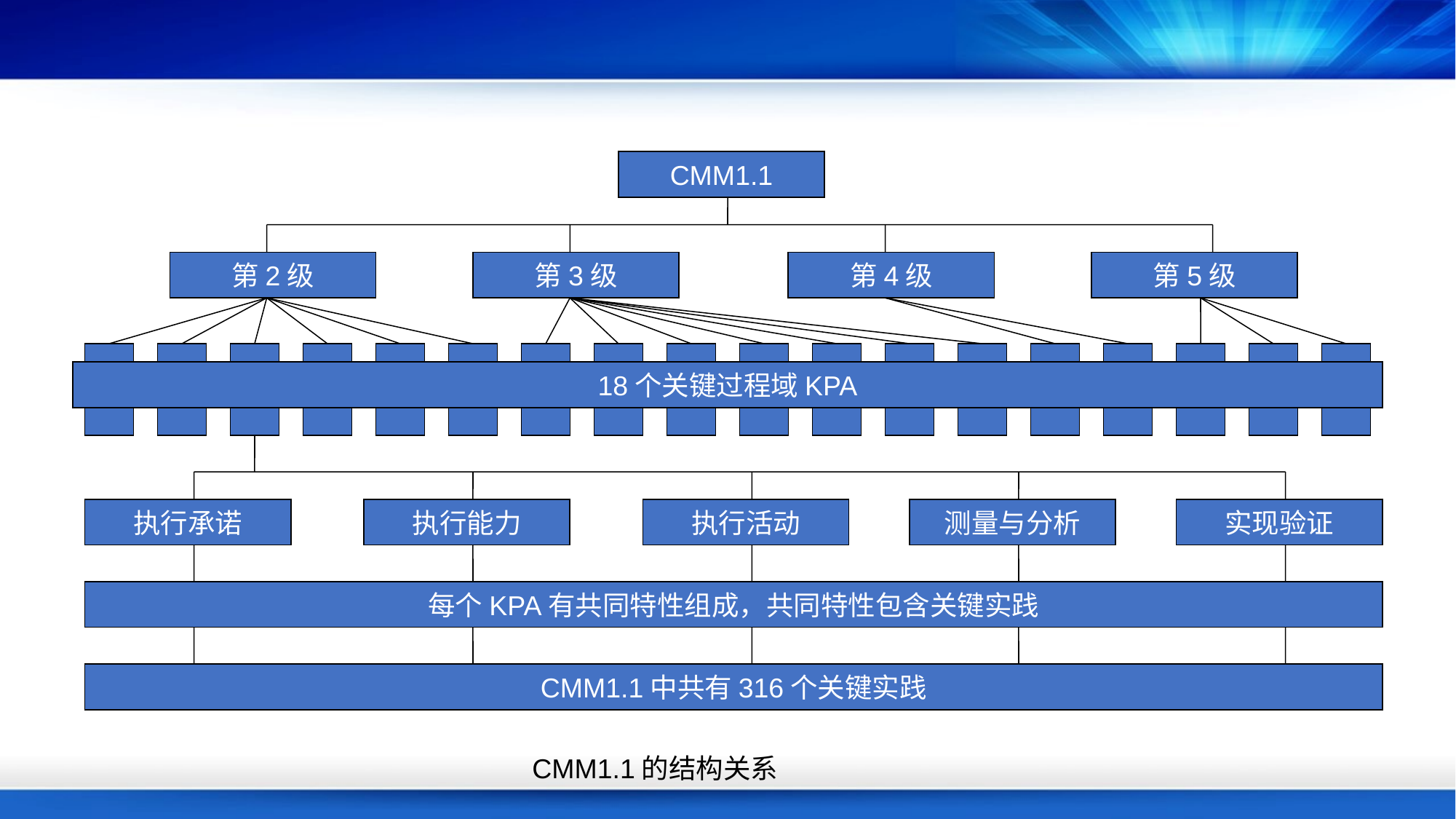

CMM1.1

第2级
第3级
第4级
第5级

18个关键过程域KPA

执行承诺
执行能力
执行活动
测量与分析
实现验证

每个KPA有共同特性组成，共同特性包含关键实践

CMM1.1中共有316个关键实践
CMM1.1的结构关系